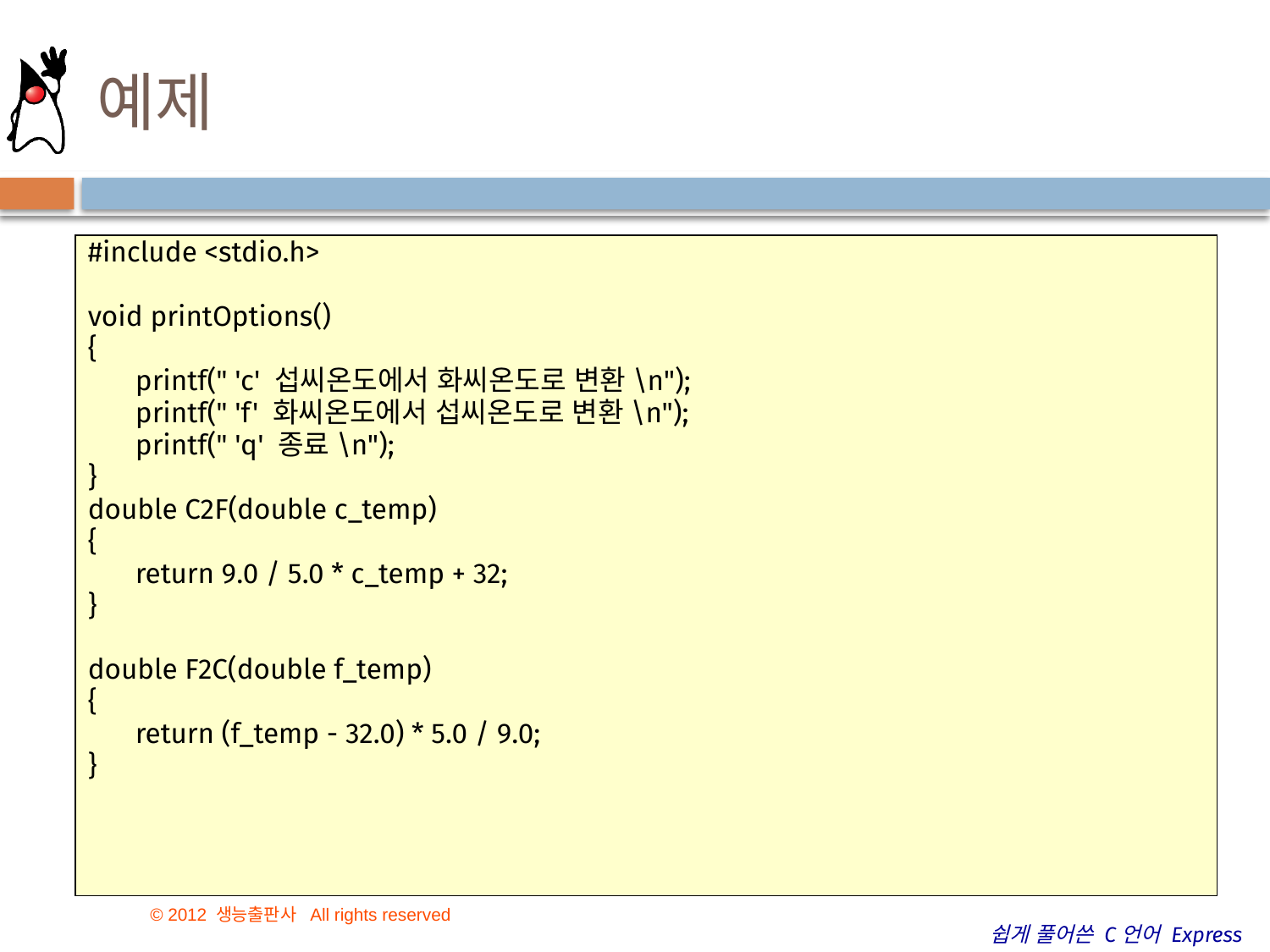

# 예제
#include <stdio.h>

void printOptions()
{
	printf(" 'c' 섭씨온도에서 화씨온도로 변환\n");
	printf(" 'f' 화씨온도에서 섭씨온도로 변환\n");
	printf(" 'q' 종료\n");
}
double C2F(double c_temp)
{
	return 9.0 / 5.0 * c_temp + 32;
}

double F2C(double f_temp)
{
	return (f_temp - 32.0) * 5.0 / 9.0;
}